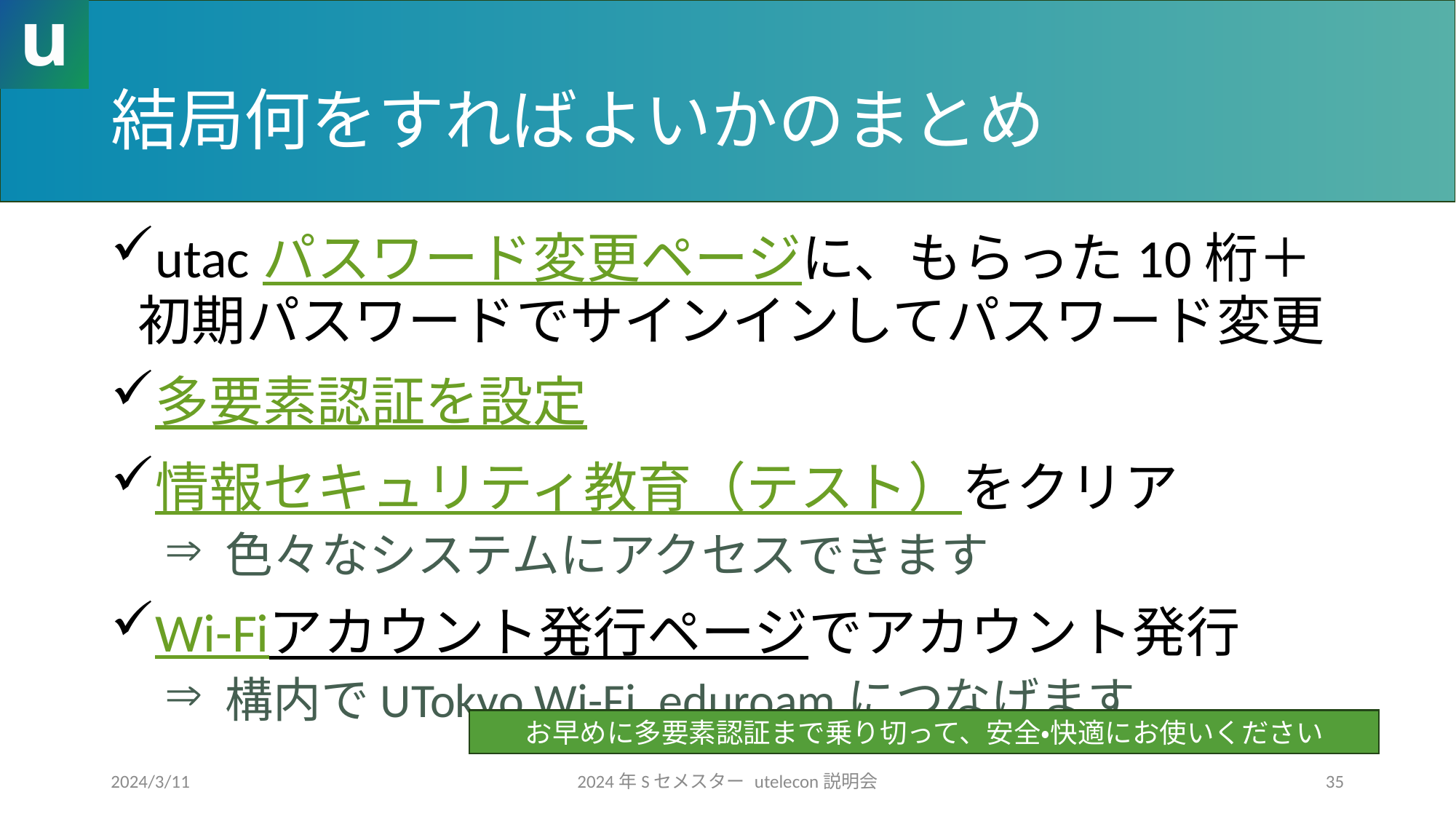

# 結局何をすればよいかのまとめ
utacパスワード変更ページに、もらった10桁＋初期パスワードでサインインしてパスワード変更
多要素認証を設定
情報セキュリティ教育（テスト）をクリア
 色々なシステムにアクセスできます
Wi-Fiアカウント発行ページでアカウント発行
 構内でUTokyo Wi-Fi, eduroamにつなげます
お早めに多要素認証まで乗り切って、安全・快適にお使いください
2024/3/11
2024年Sセメスター utelecon説明会
35